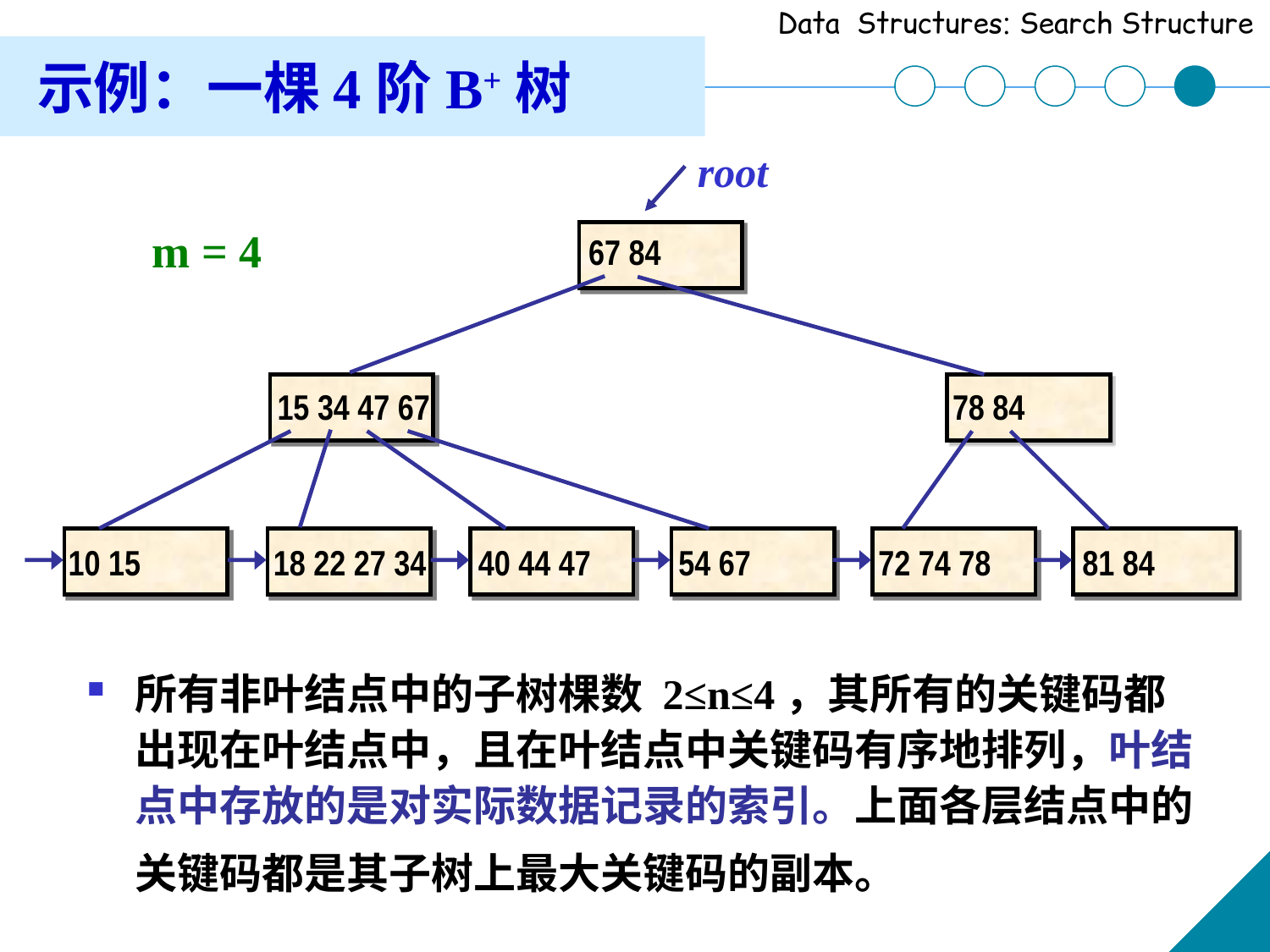

示例：一棵4阶B+树

root

m = 4

67 84

15 34 47 67

78 84

10 15

18 22 27 34

40 44 47

54 67

72 74 78

81 84

所有非叶结点中的子树棵数 2≤n≤4，其所有的关键码都出现在叶结点中，且在叶结点中关键码有序地排列，叶结点中存放的是对实际数据记录的索引。上面各层结点中的关键码都是其子树上最大关键码的副本。